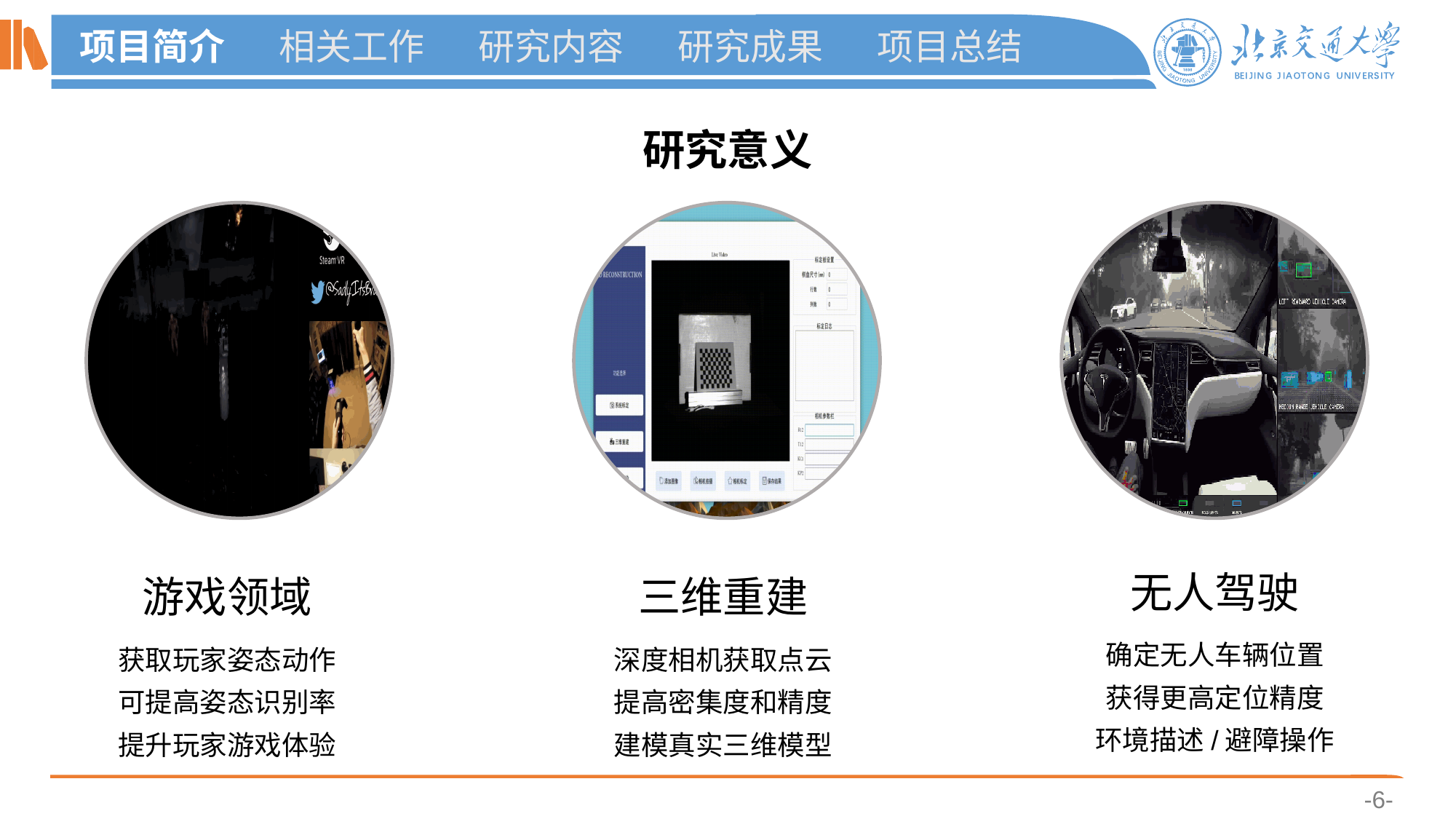

# 项目简介
相关工作
研究内容
研究成果
项目总结
研究意义

无人驾驶
游戏领域
三维重建
确定无人车辆位置
获得更高定位精度环境描述/避障操作
获取玩家姿态动作
可提高姿态识别率
提升玩家游戏体验
深度相机获取点云
提高密集度和精度
建模真实三维模型